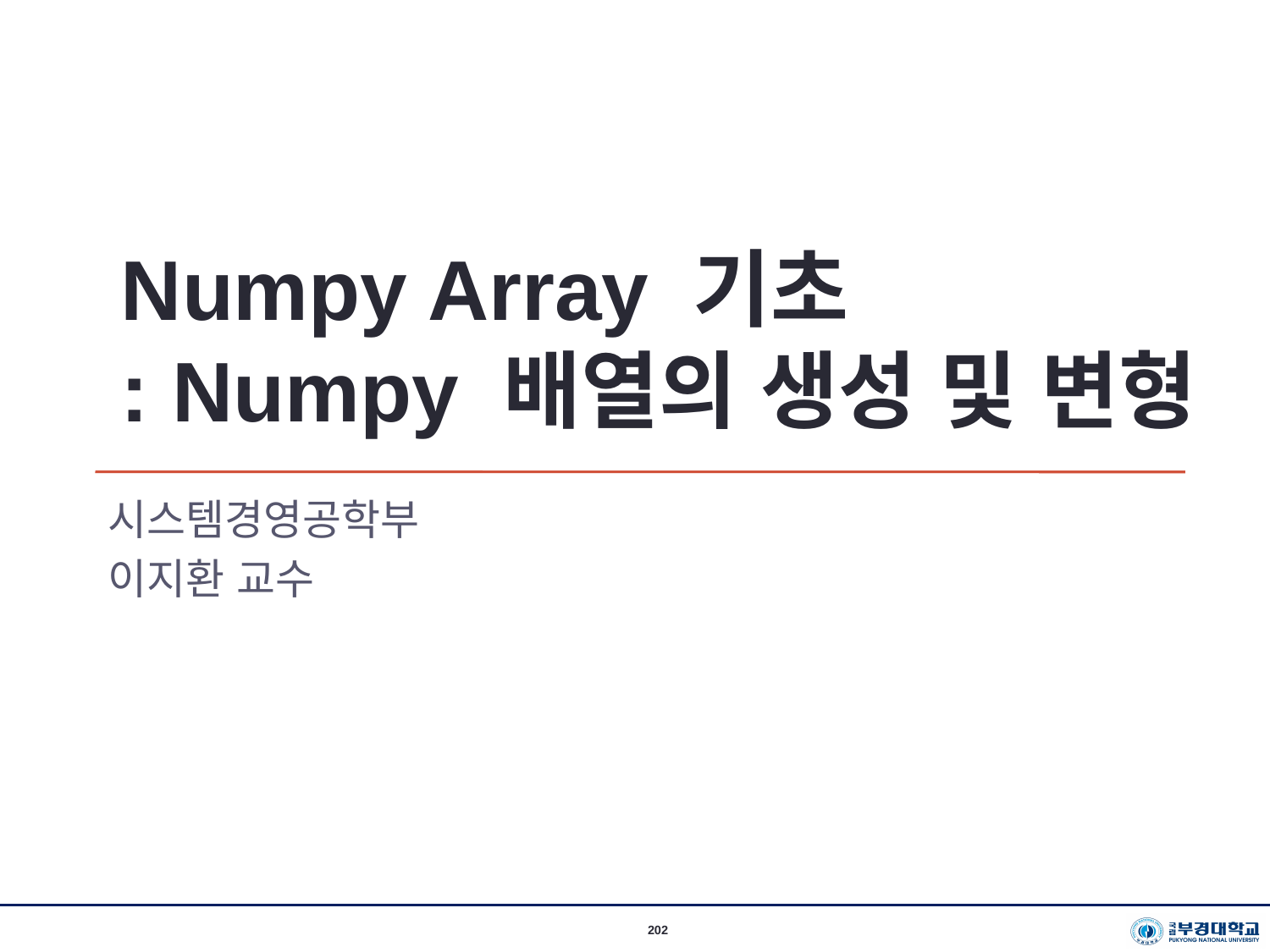

Numpy Array 기초
: Numpy 배열의 생성 및 변형
시스템경영공학부
이지환 교수